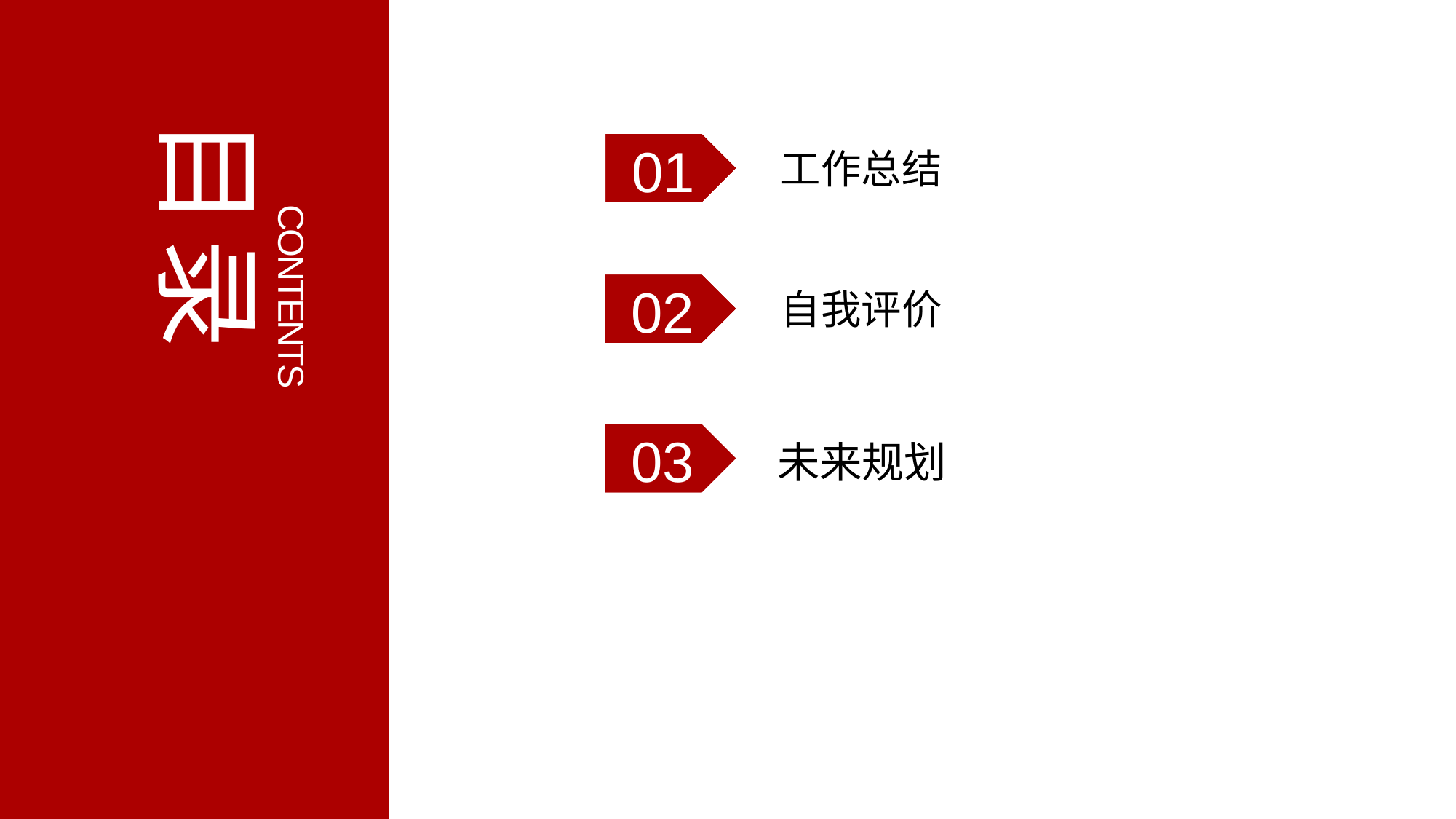

目录
CONTENTS
01

工作总结
02

自我评价
03

未来规划